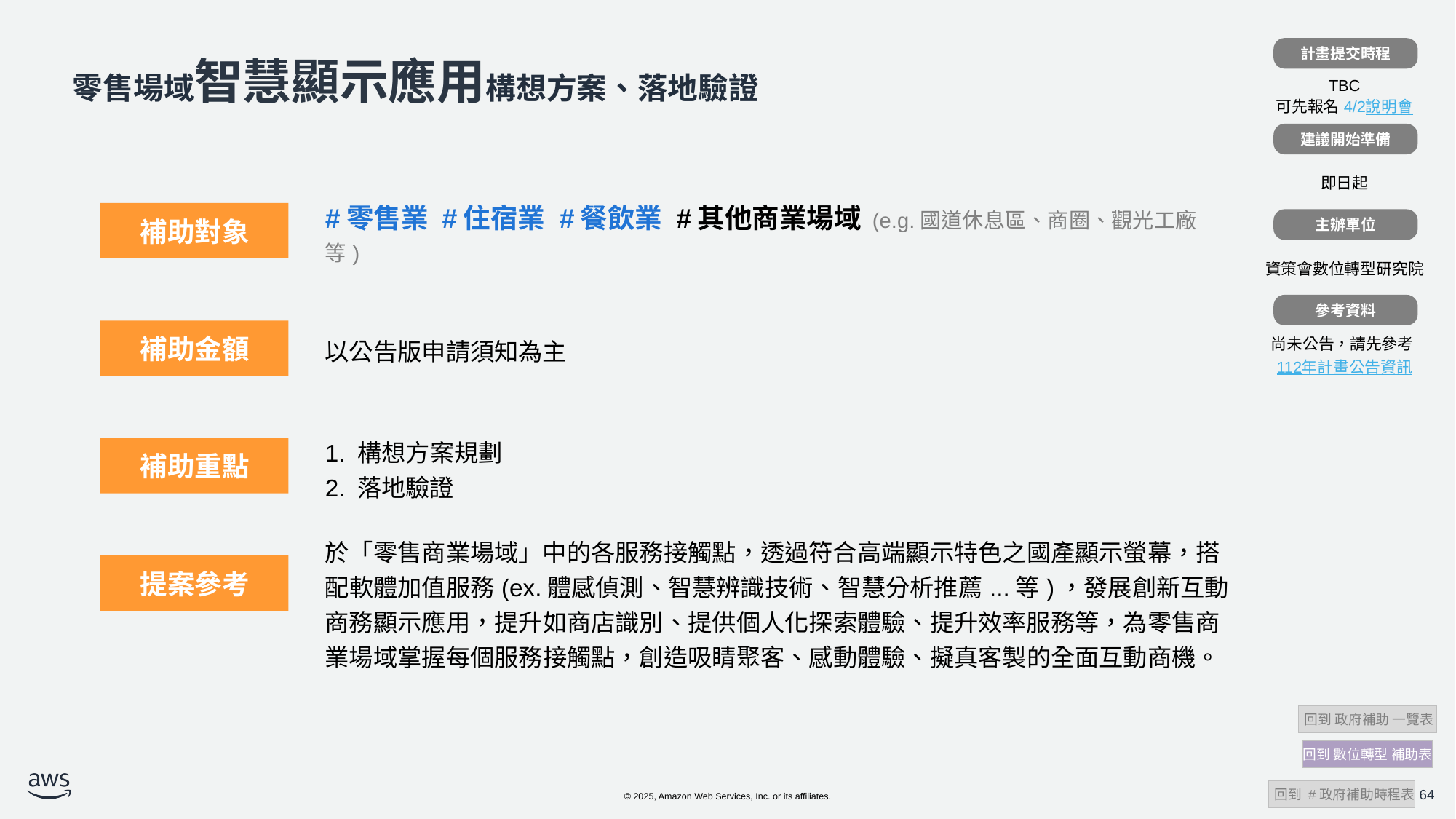

計畫提交時程
|  |
| --- |
| TBC 可先報名4/2說明會 |
|  |
| 即日起 |
|  |
| 資策會數位轉型研究院 |
|  |
| 尚未公告，請先參考112年計畫公告資訊 |
# 零售場域智慧顯示應用構想方案、落地驗證
建議開始準備
| 計畫補助對象 | #零售業 #住宿業 #餐飲業 #其他商業場域 (e.g.國道休息區、商圈、觀光工廠等) |
| --- | --- |
| 計畫補助金額 | 以公告版申請須知為主 |
|  | 1. 構想方案規劃 2. 落地驗證 |
|  | 於「零售商業場域」中的各服務接觸點，透過符合高端顯示特色之國產顯示螢幕，搭配軟體加值服務(ex.體感偵測、智慧辨識技術、智慧分析推薦...等)，發展創新互動商務顯示應用，提升如商店識別、提供個人化探索體驗、提升效率服務等，為零售商業場域掌握每個服務接觸點，創造吸睛聚客、感動體驗、擬真客製的全面互動商機。 |
補助對象
主辦單位
參考資料
補助金額
補助重點
提案參考
 回到 政府補助 一覽表
回到 數位轉型 補助表
 回到 #政府補助時程表
64